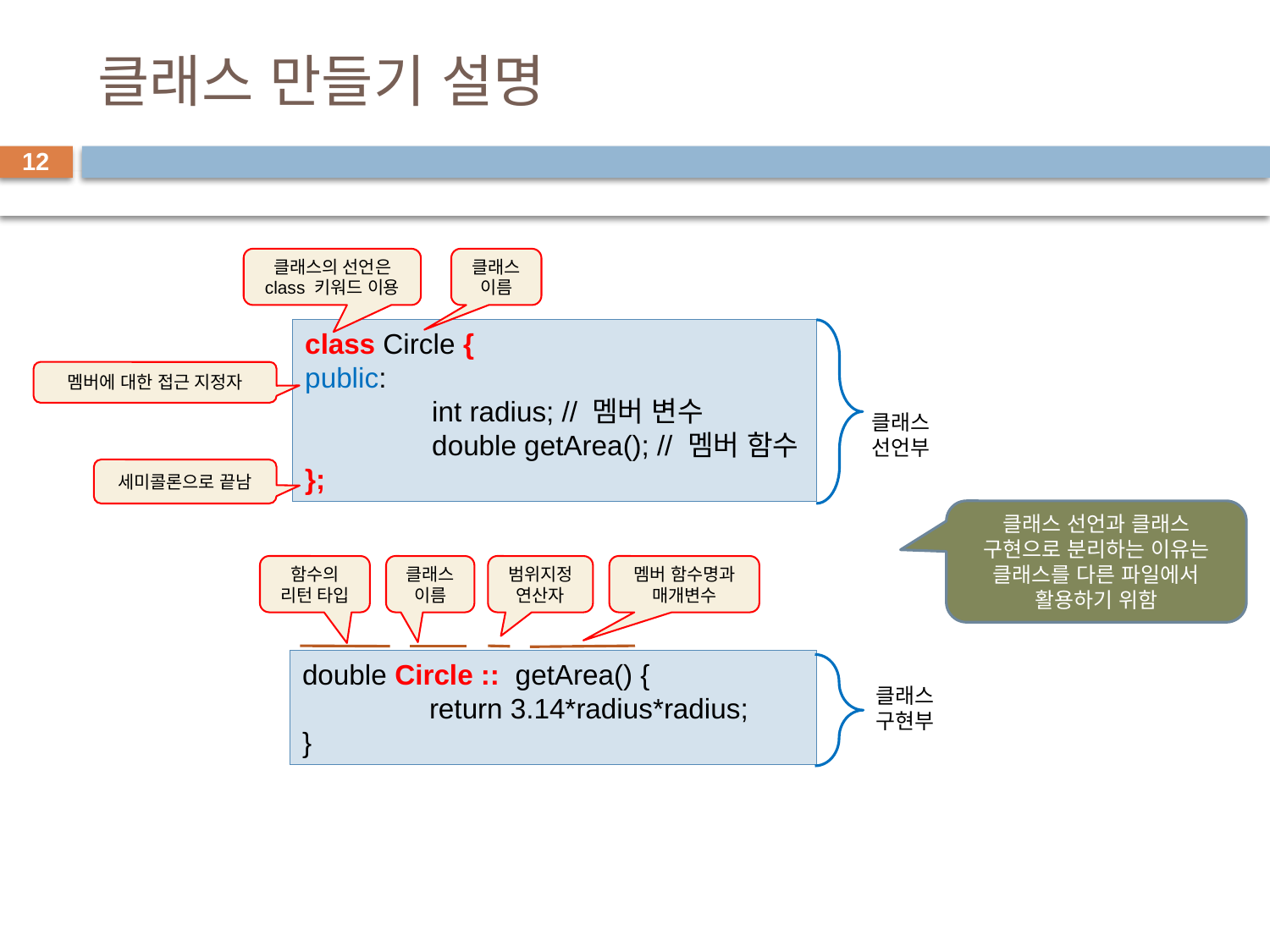

# 클래스 만들기 설명
12
클래스의 선언은 class 키워드 이용
클래스 이름
class Circle {
public:
	int radius; // 멤버 변수
	double getArea(); // 멤버 함수
};

멤버에 대한 접근 지정자
클래스
선언부
세미콜론으로 끝남
클래스 선언과 클래스 구현으로 분리하는 이유는 클래스를 다른 파일에서 활용하기 위함
함수의 리턴 타입
클래스
이름
범위지정연산자
멤버 함수명과 매개변수
double Circle ::  getArea() {
	return 3.14*radius*radius;
}

클래스
구현부